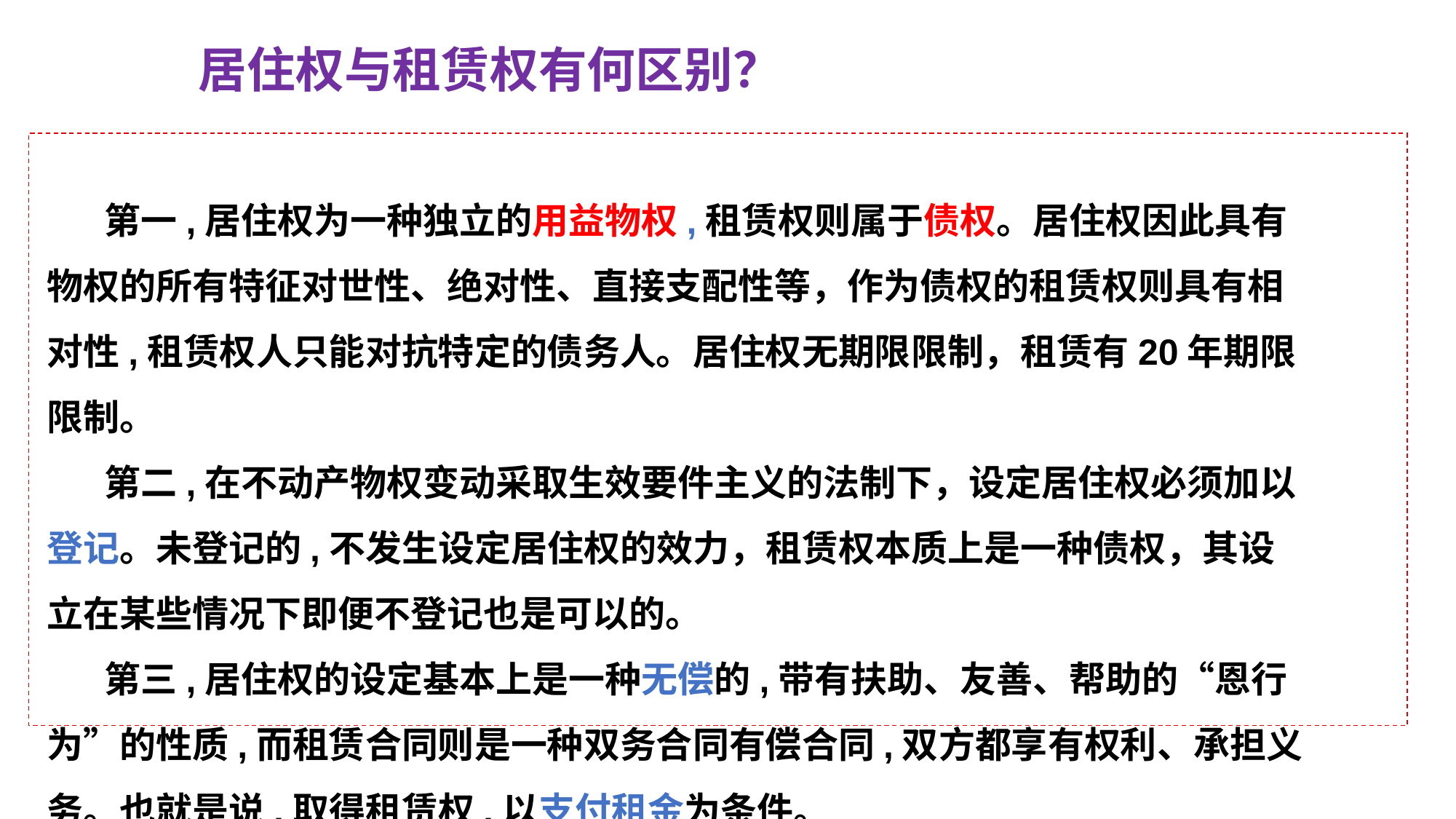

居住权与租赁权有何区别？

      第一,居住权为一种独立的用益物权,租赁权则属于债权。居住权因此具有物权的所有特征对世性、绝对性、直接支配性等，作为债权的租赁权则具有相对性,租赁权人只能对抗特定的债务人。居住权无期限限制，租赁有20年期限限制。
      第二,在不动产物权变动采取生效要件主义的法制下，设定居住权必须加以登记。未登记的,不发生设定居住权的效力，租赁权本质上是一种债权，其设立在某些情况下即便不登记也是可以的。
      第三,居住权的设定基本上是一种无偿的,带有扶助、友善、帮助的“恩行为”的性质,而租赁合同则是一种双务合同有偿合同,双方都享有权利、承担义务。也就是说,取得租赁权,以支付租金为条件。